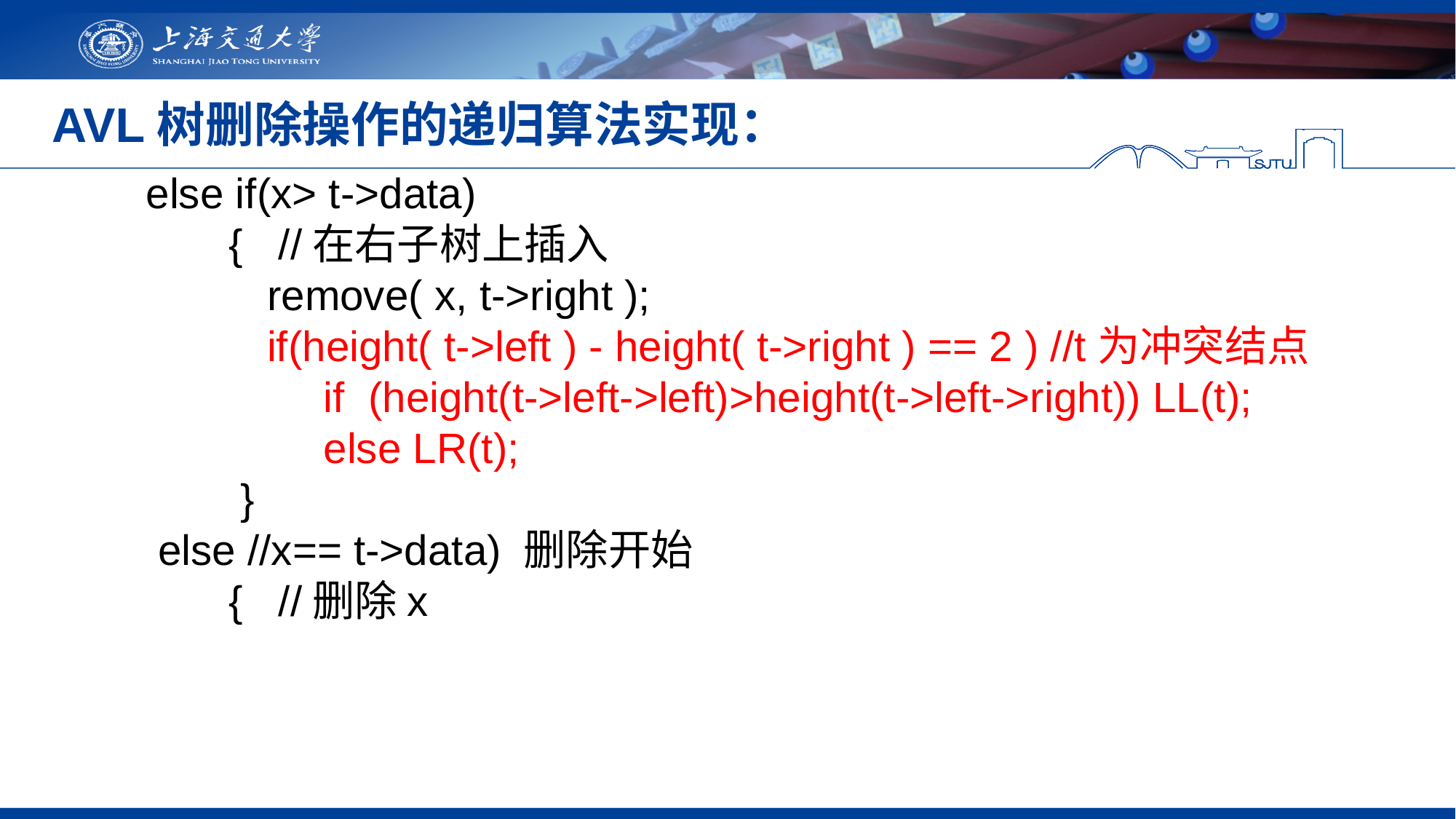

# AVL树删除操作的递归算法实现：
        else if(x> t->data)
               {   //在右子树上插入
	         remove( x, t->right );
	         if(height( t->left ) - height( t->right ) == 2 ) //t为冲突结点
                       if  (height(t->left->left)>height(t->left->right)) LL(t);
                       else LR(t);
                }
         else //x== t->data) 删除开始
               {   //删除x